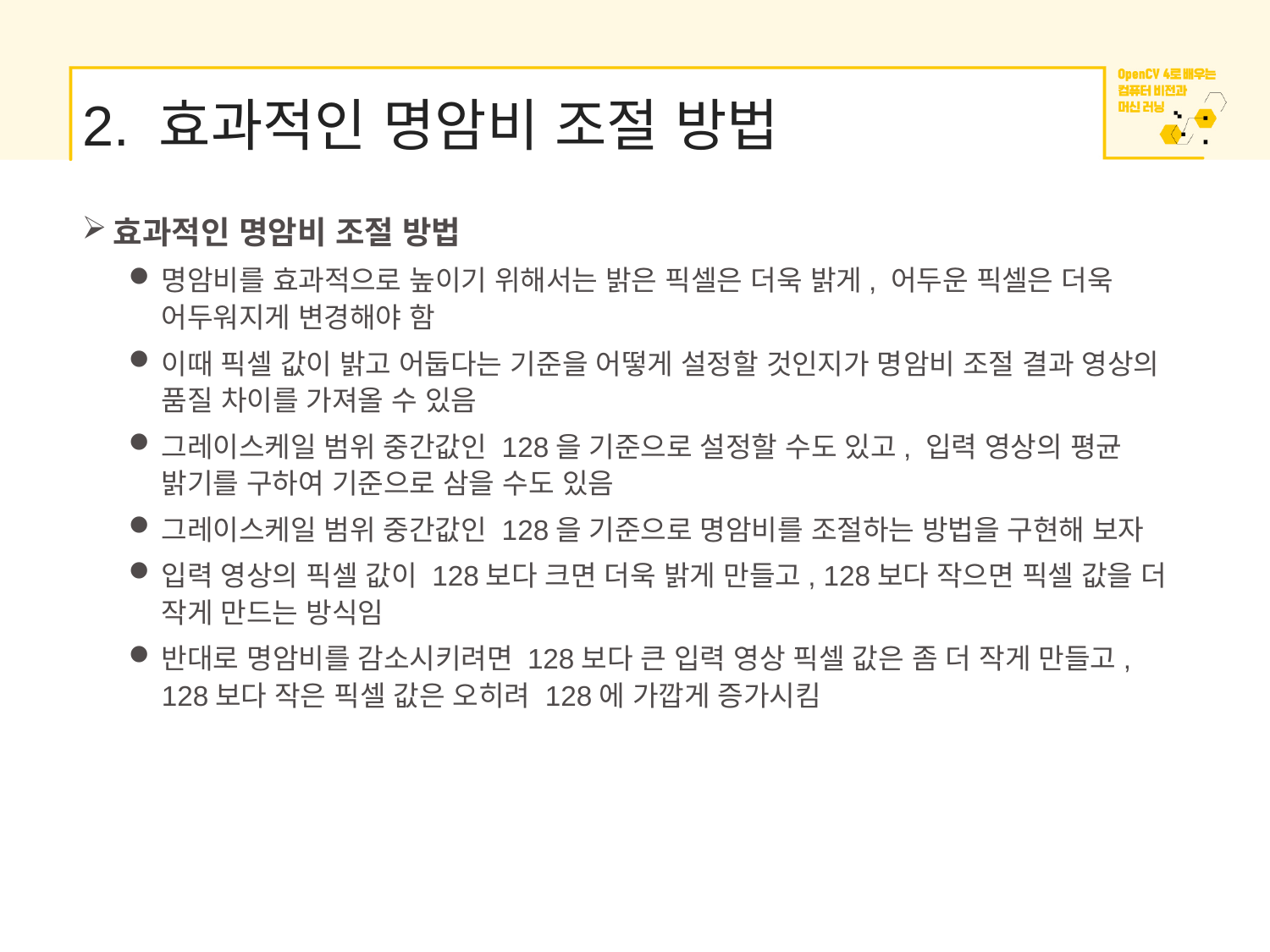

# 2. 효과적인 명암비 조절 방법
효과적인 명암비 조절 방법
명암비를 효과적으로 높이기 위해서는 밝은 픽셀은 더욱 밝게, 어두운 픽셀은 더욱 어두워지게 변경해야 함
이때 픽셀 값이 밝고 어둡다는 기준을 어떻게 설정할 것인지가 명암비 조절 결과 영상의 품질 차이를 가져올 수 있음
그레이스케일 범위 중간값인 128을 기준으로 설정할 수도 있고, 입력 영상의 평균 밝기를 구하여 기준으로 삼을 수도 있음
그레이스케일 범위 중간값인 128을 기준으로 명암비를 조절하는 방법을 구현해 보자
입력 영상의 픽셀 값이 128보다 크면 더욱 밝게 만들고, 128보다 작으면 픽셀 값을 더 작게 만드는 방식임
반대로 명암비를 감소시키려면 128보다 큰 입력 영상 픽셀 값은 좀 더 작게 만들고, 128보다 작은 픽셀 값은 오히려 128에 가깝게 증가시킴